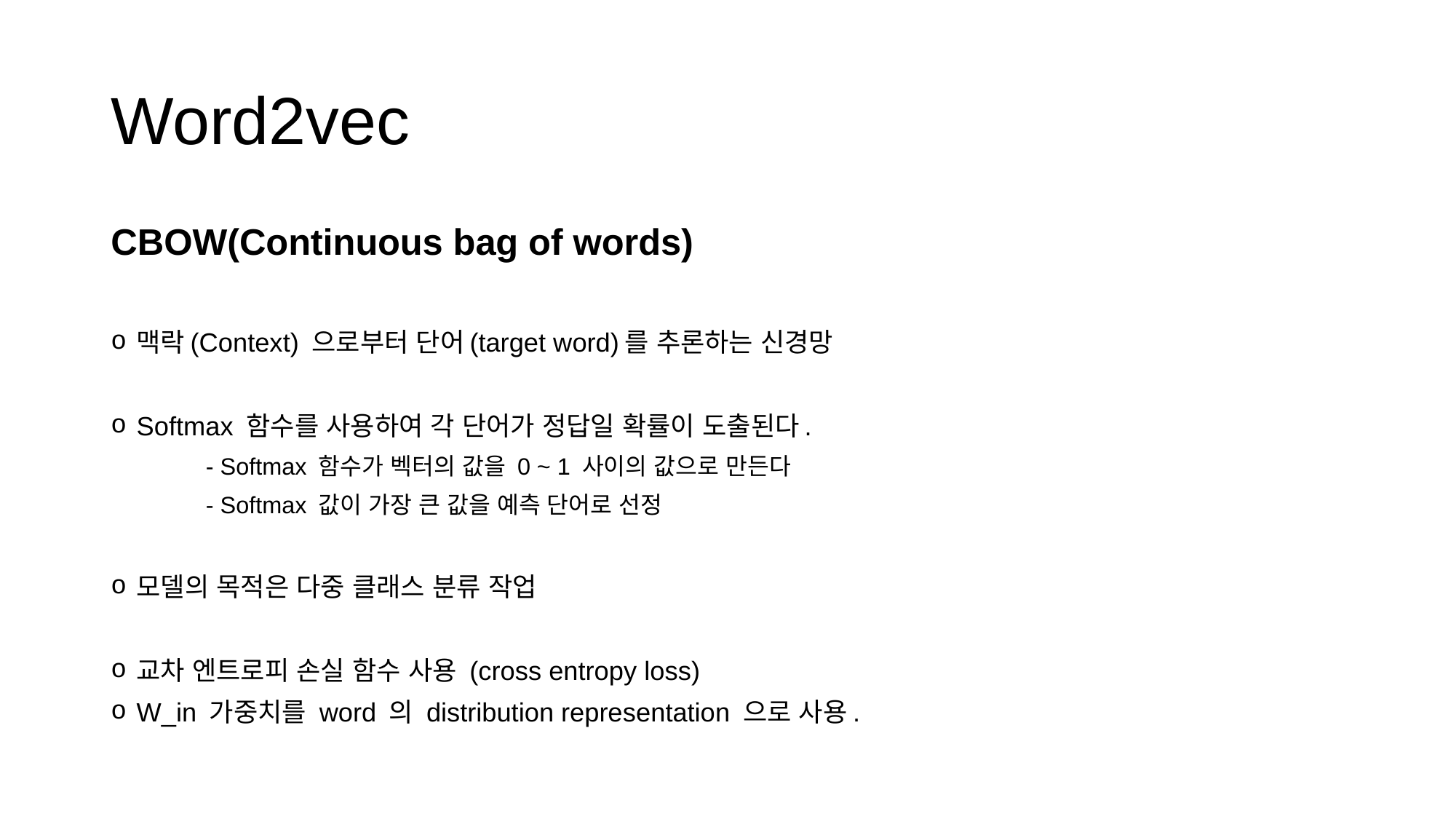

# Word2vec
CBOW(Continuous bag of words)

맥락(Context) 으로부터 단어(target word)를 추론하는 신경망

Softmax 함수를 사용하여 각 단어가 정답일 확률이 도출된다.
	- Softmax 함수가 벡터의 값을 0 ~ 1 사이의 값으로 만든다
	- Softmax 값이 가장 큰 값을 예측 단어로 선정

모델의 목적은 다중 클래스 분류 작업

교차 엔트로피 손실 함수 사용 (cross entropy loss)
W_in 가중치를 word 의 distribution representation 으로 사용.